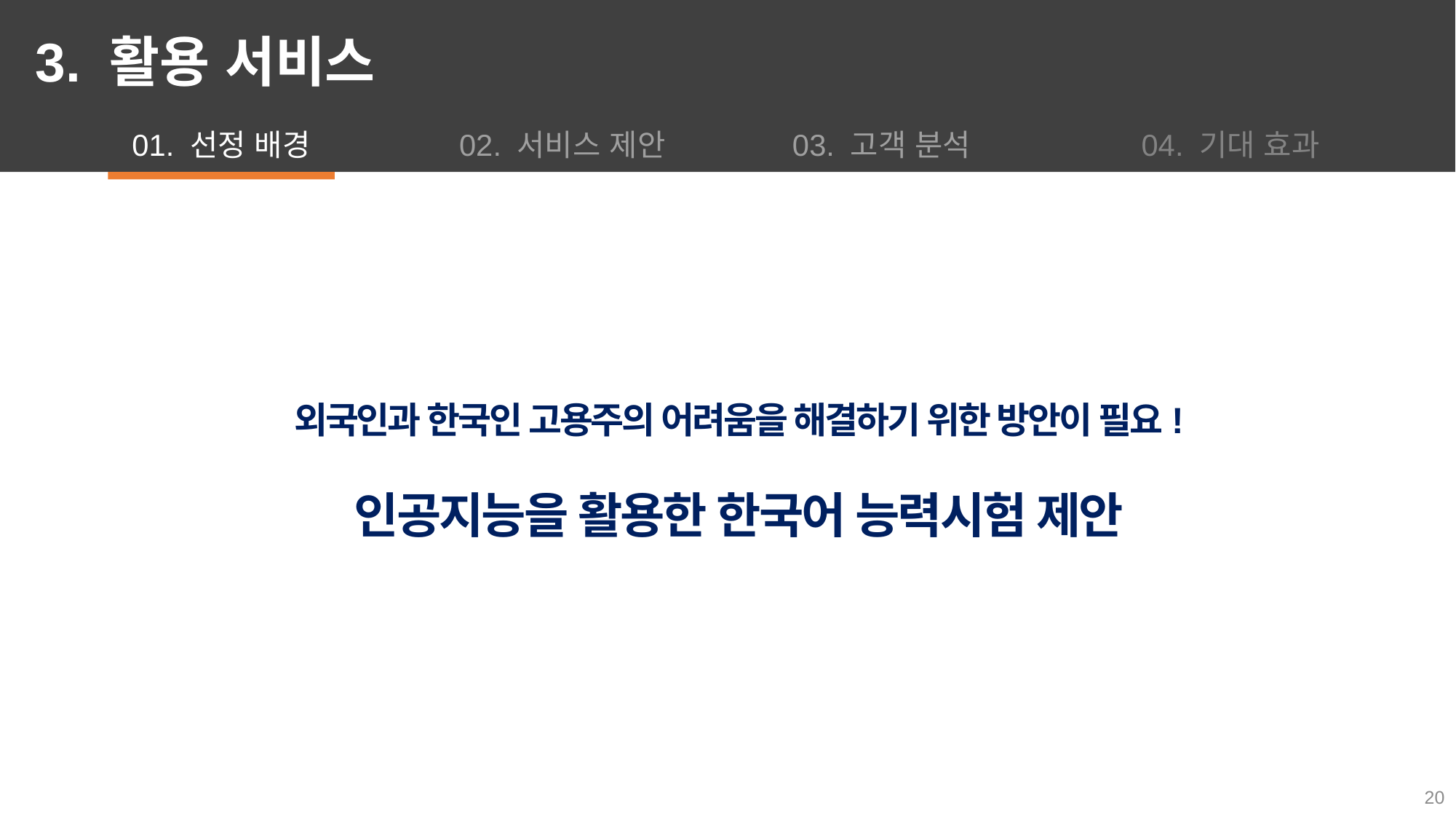

3. 활용 서비스
01. 선정 배경
02. 서비스 제안
03. 고객 분석
04. 기대 효과

외국인과 한국인 고용주의 어려움을 해결하기 위한 방안이 필요!

인공지능을 활용한 한국어 능력시험 제안

20